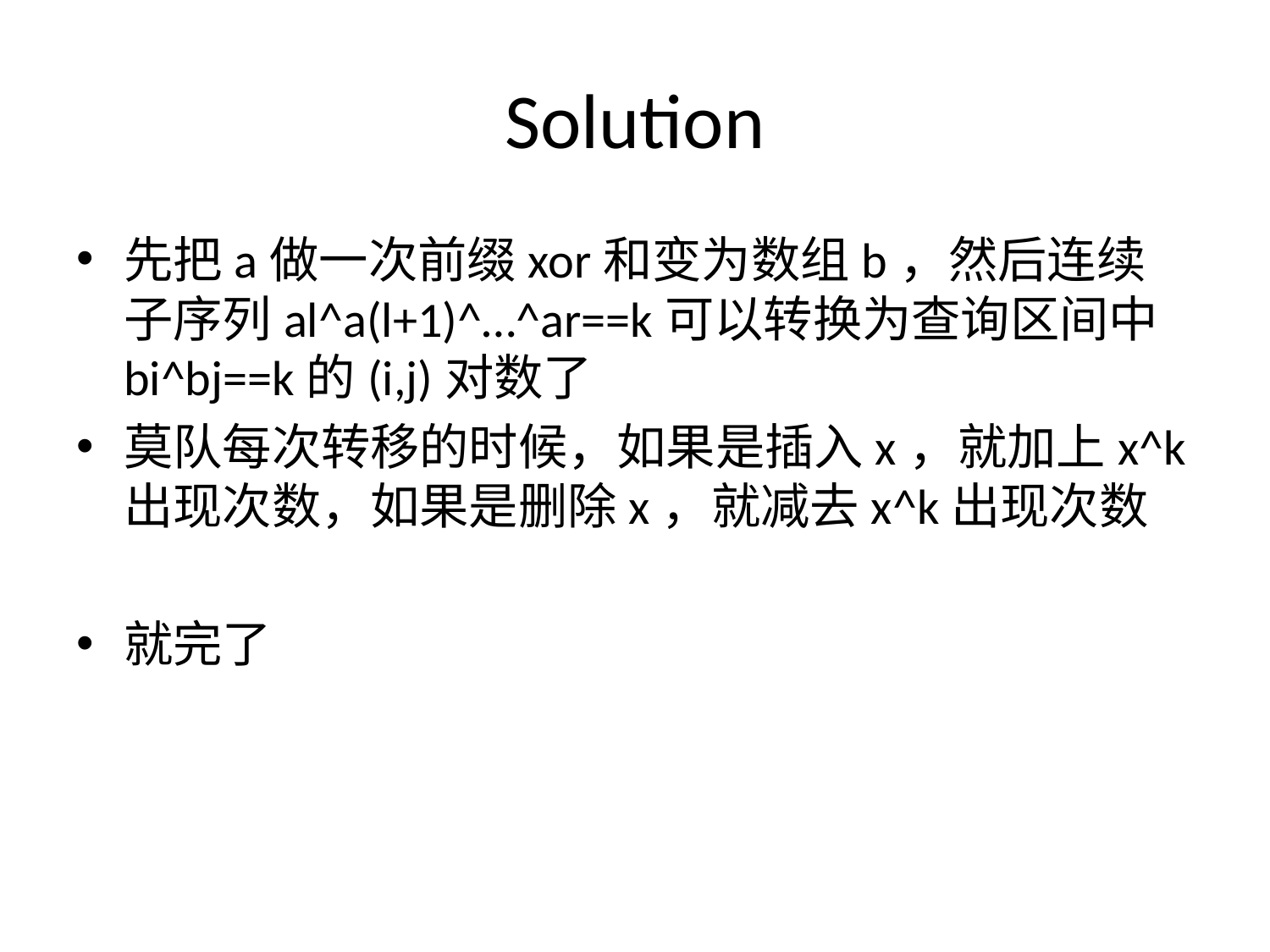

# Solution
先把a做一次前缀xor和变为数组b，然后连续子序列al^a(l+1)^…^ar==k可以转换为查询区间中bi^bj==k的(i,j)对数了
莫队每次转移的时候，如果是插入x，就加上x^k出现次数，如果是删除x，就减去x^k出现次数

就完了